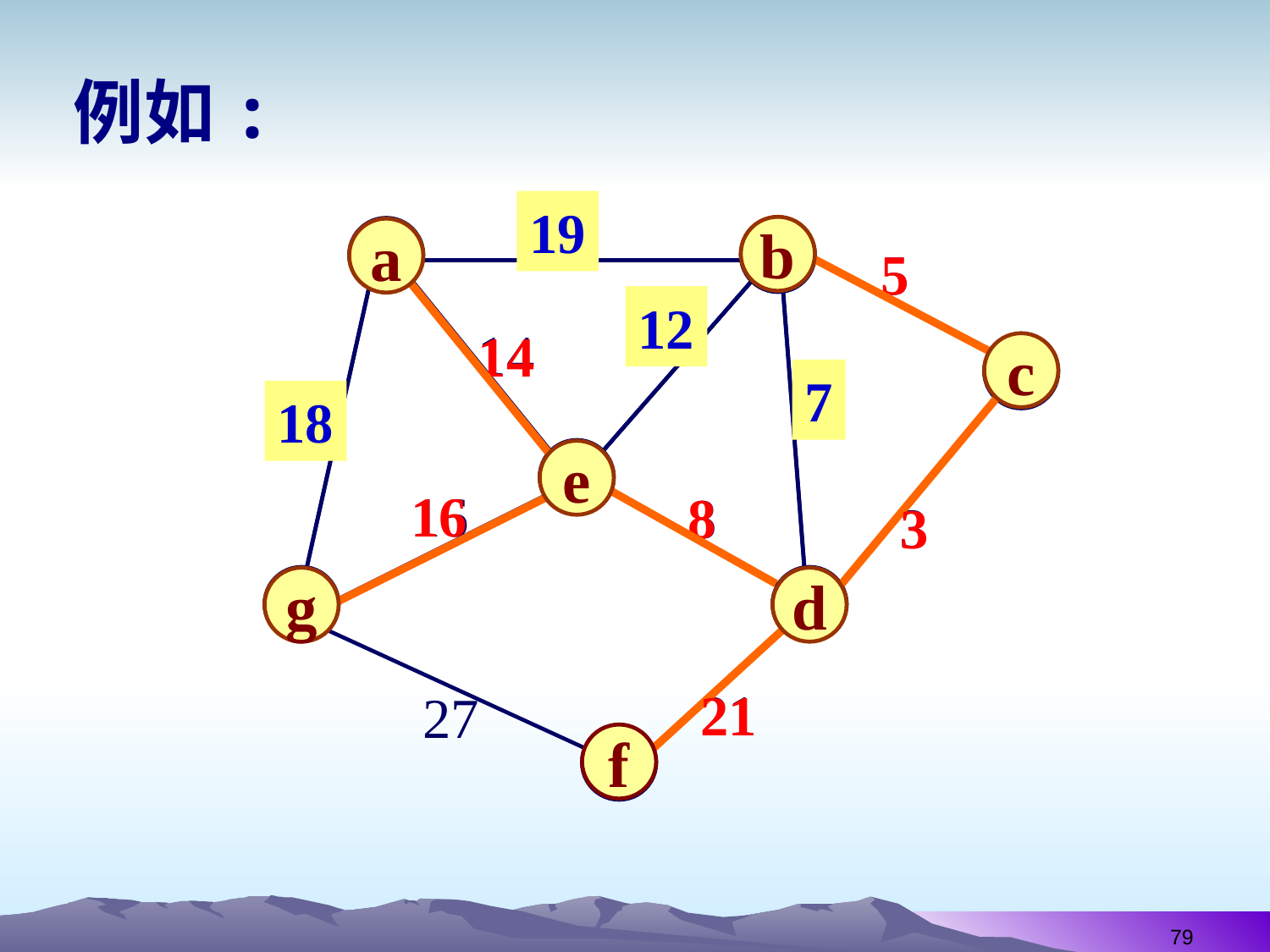

例如:
19
a
b
5

12

14
c
7
18

e
16
8
3

g
d

21
27
f
19
b
a
5

12
14
c
7
18

e
16
8

3

g
d

21
f
79